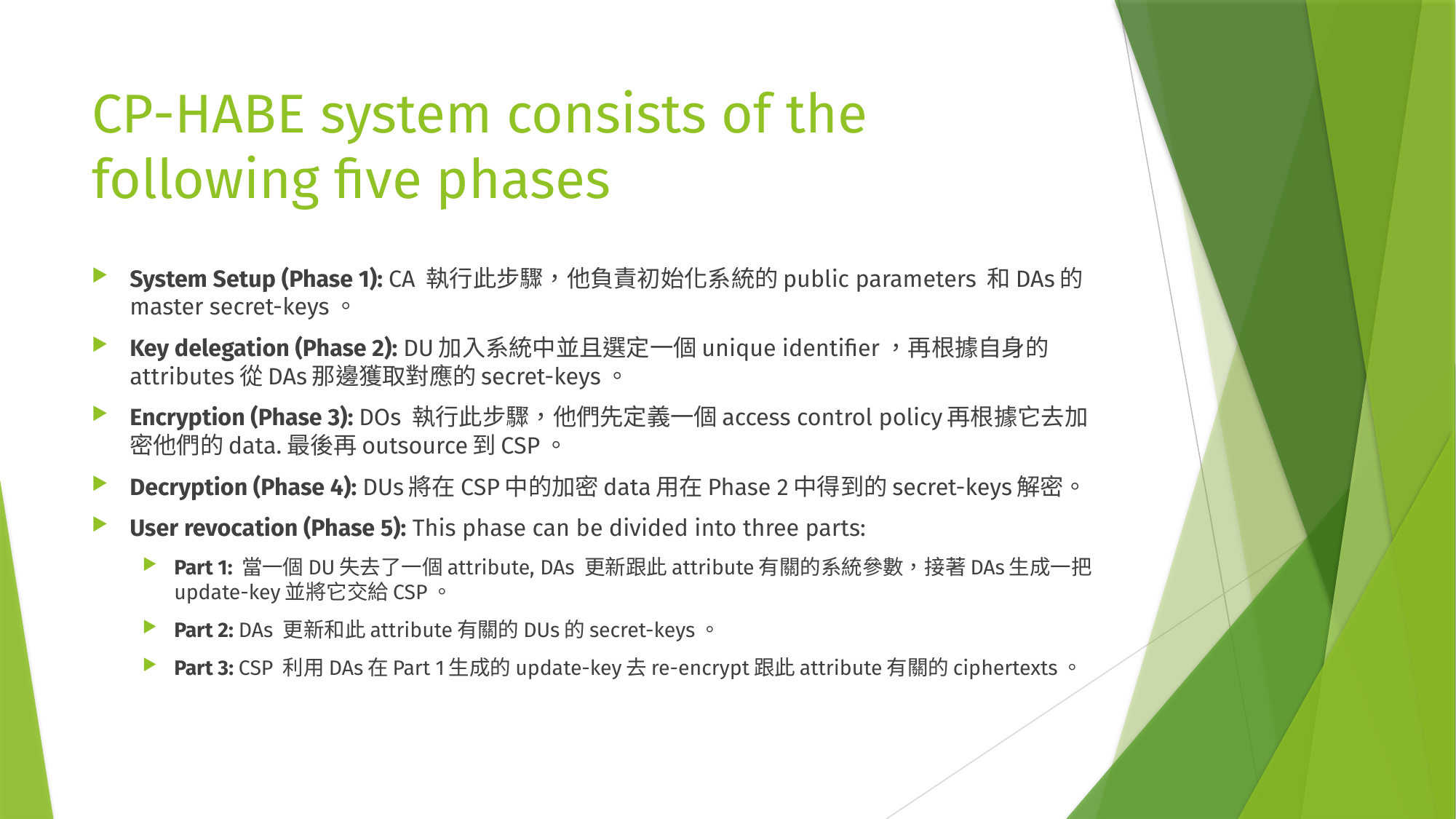

# CP-HABE system consists of the following five phases
System Setup (Phase 1): CA 執行此步驟，他負責初始化系統的public parameters 和DAs的master secret-keys。
Key delegation (Phase 2): DU加入系統中並且選定一個unique identifier，再根據自身的attributes從DAs那邊獲取對應的secret-keys。
Encryption (Phase 3): DOs 執行此步驟，他們先定義一個access control policy再根據它去加密他們的data.最後再outsource到CSP。
Decryption (Phase 4): DUs將在CSP中的加密data用在Phase 2中得到的secret-keys解密。
User revocation (Phase 5): This phase can be divided into three parts:
Part 1: 當一個DU失去了一個attribute, DAs 更新跟此attribute有關的系統參數，接著DAs生成一把update-key並將它交給CSP。
Part 2: DAs 更新和此attribute有關的DUs的secret-keys。
Part 3: CSP 利用DAs在Part 1生成的update-key去re-encrypt跟此attribute有關的ciphertexts。